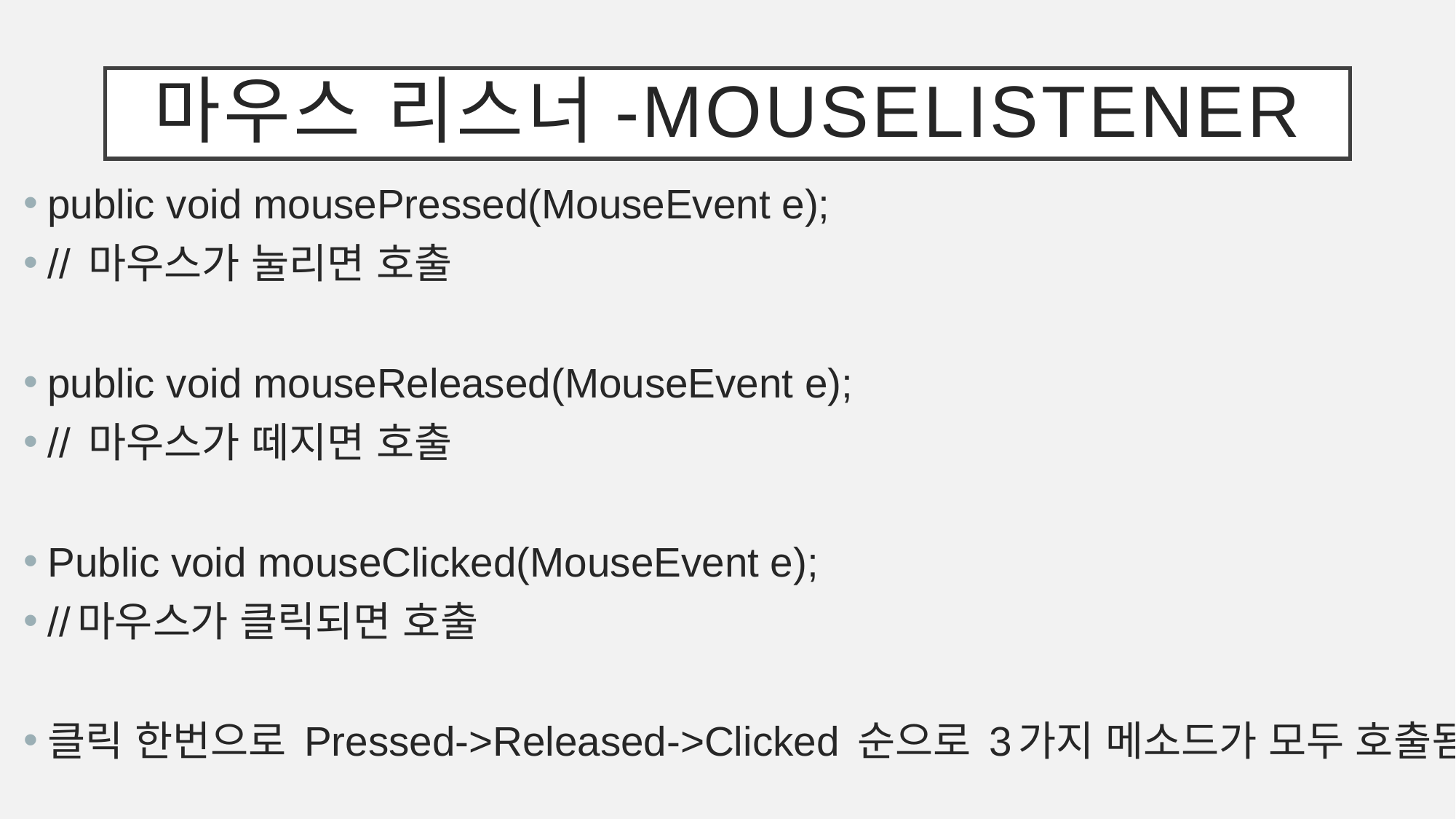

# 마우스 리스너-MouseListener
public void mousePressed(MouseEvent e);
// 마우스가 눌리면 호출

public void mouseReleased(MouseEvent e);
// 마우스가 떼지면 호출

Public void mouseClicked(MouseEvent e);
//마우스가 클릭되면 호출

클릭 한번으로 Pressed->Released->Clicked 순으로 3가지 메소드가 모두 호출됨.